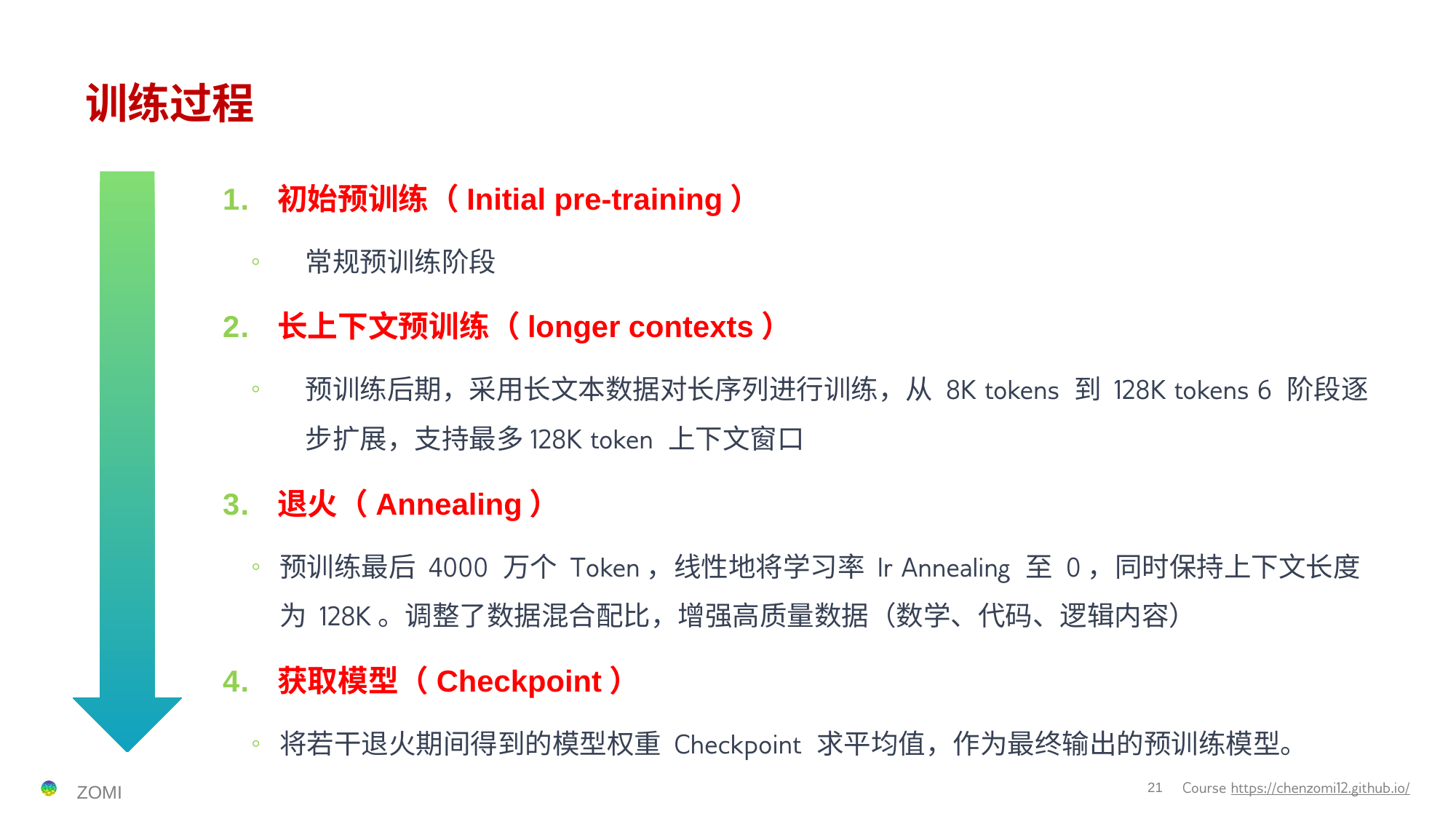

# 训练过程
初始预训练（Initial pre-training）
常规预训练阶段
长上下文预训练（longer contexts）
预训练后期，采用长文本数据对长序列进行训练，从 8K tokens 到 128K tokens 6 阶段逐步扩展，支持最多128K token 上下文窗口
退火（Annealing）
预训练最后 4000 万个 Token，线性地将学习率 lr Annealing 至 0，同时保持上下文长度为 128K。调整了数据混合配比，增强高质量数据（数学、代码、逻辑内容）
获取模型（Checkpoint）
将若干退火期间得到的模型权重 Checkpoint 求平均值，作为最终输出的预训练模型。